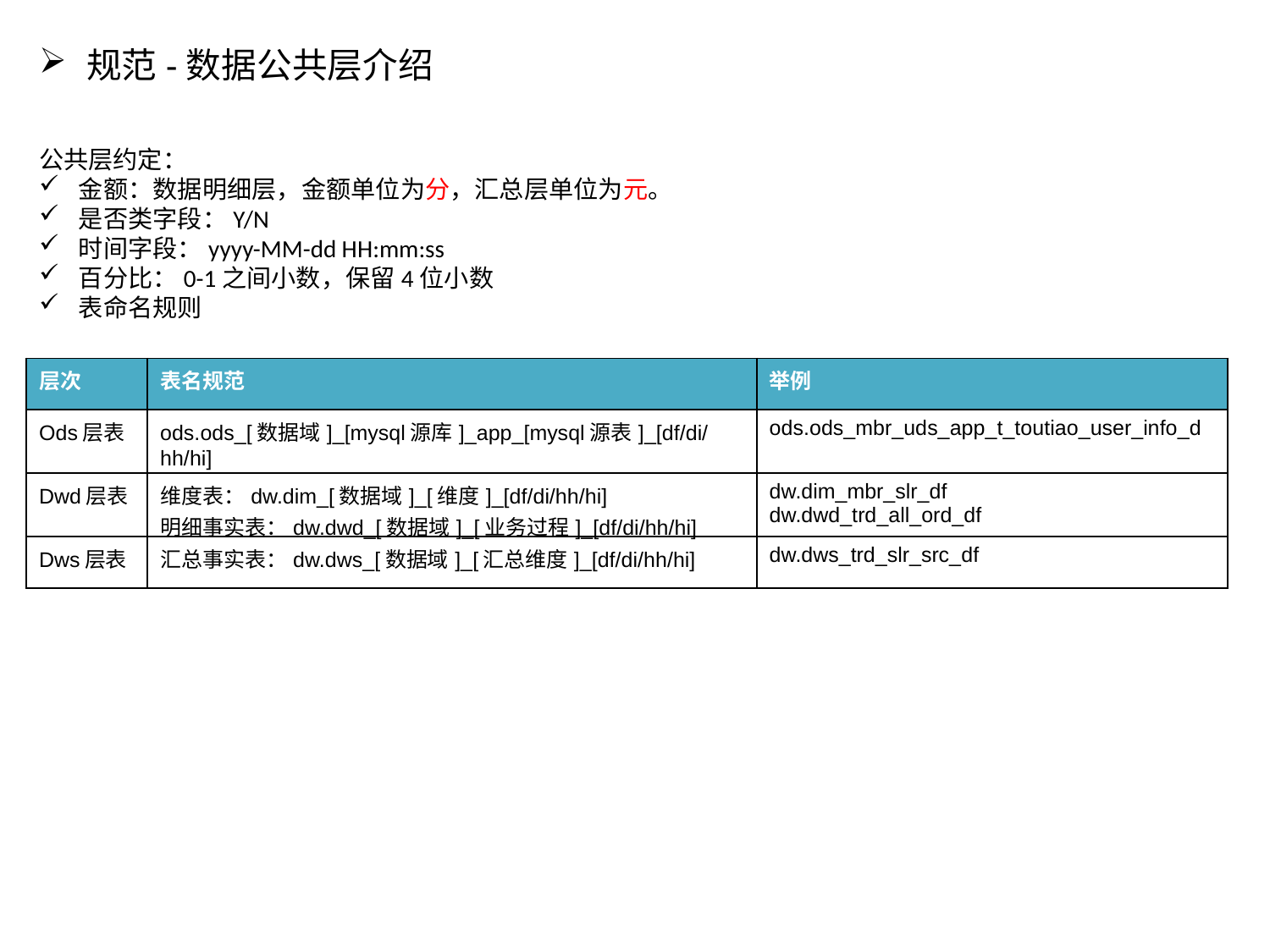

规范-数据公共层介绍
公共层约定：
金额：数据明细层，金额单位为分，汇总层单位为元。
是否类字段：Y/N
时间字段：yyyy-MM-dd HH:mm:ss
百分比：0-1之间小数，保留4位小数
表命名规则

| 层次 | 表名规范 | 举例 |
| --- | --- | --- |
| Ods层表 | ods.ods\_[数据域]\_[mysql源库]\_app\_[mysql源表]\_[df/di/hh/hi] | ods.ods\_mbr\_uds\_app\_t\_toutiao\_user\_info\_d |
| Dwd层表 | 维度表：dw.dim\_[数据域]\_[维度]\_[df/di/hh/hi] 明细事实表：dw.dwd\_[数据域]\_[业务过程]\_[df/di/hh/hi] | dw.dim\_mbr\_slr\_df dw.dwd\_trd\_all\_ord\_df |
| Dws层表 | 汇总事实表：dw.dws\_[数据域]\_[汇总维度]\_[df/di/hh/hi] | dw.dws\_trd\_slr\_src\_df |